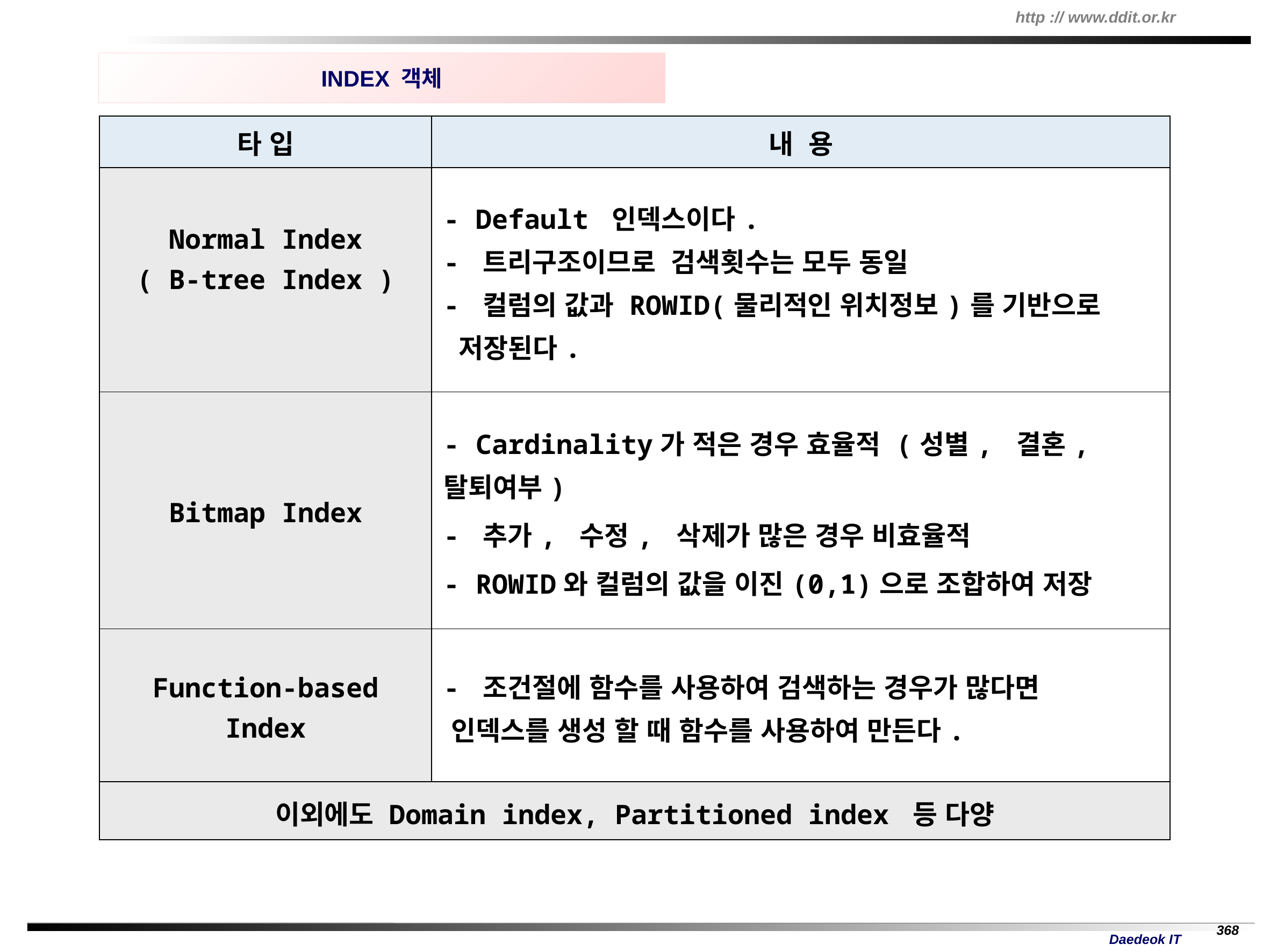

INDEX 객체
| 타 입 | 내 용 |
| --- | --- |
| Normal Index ( B-tree Index ) | - Default 인덱스이다. - 트리구조이므로 검색횟수는 모두 동일 - 컬럼의 값과 ROWID(물리적인 위치정보)를 기반으로 저장된다. |
| Bitmap Index | - Cardinality가 적은 경우 효율적 (성별, 결혼, 탈퇴여부) - 추가, 수정, 삭제가 많은 경우 비효율적 - ROWID와 컬럼의 값을 이진(0,1)으로 조합하여 저장 |
| Function-based Index | - 조건절에 함수를 사용하여 검색하는 경우가 많다면 인덱스를 생성 할 때 함수를 사용하여 만든다. |
| 이외에도 Domain index, Partitioned index 등 다양 |  |